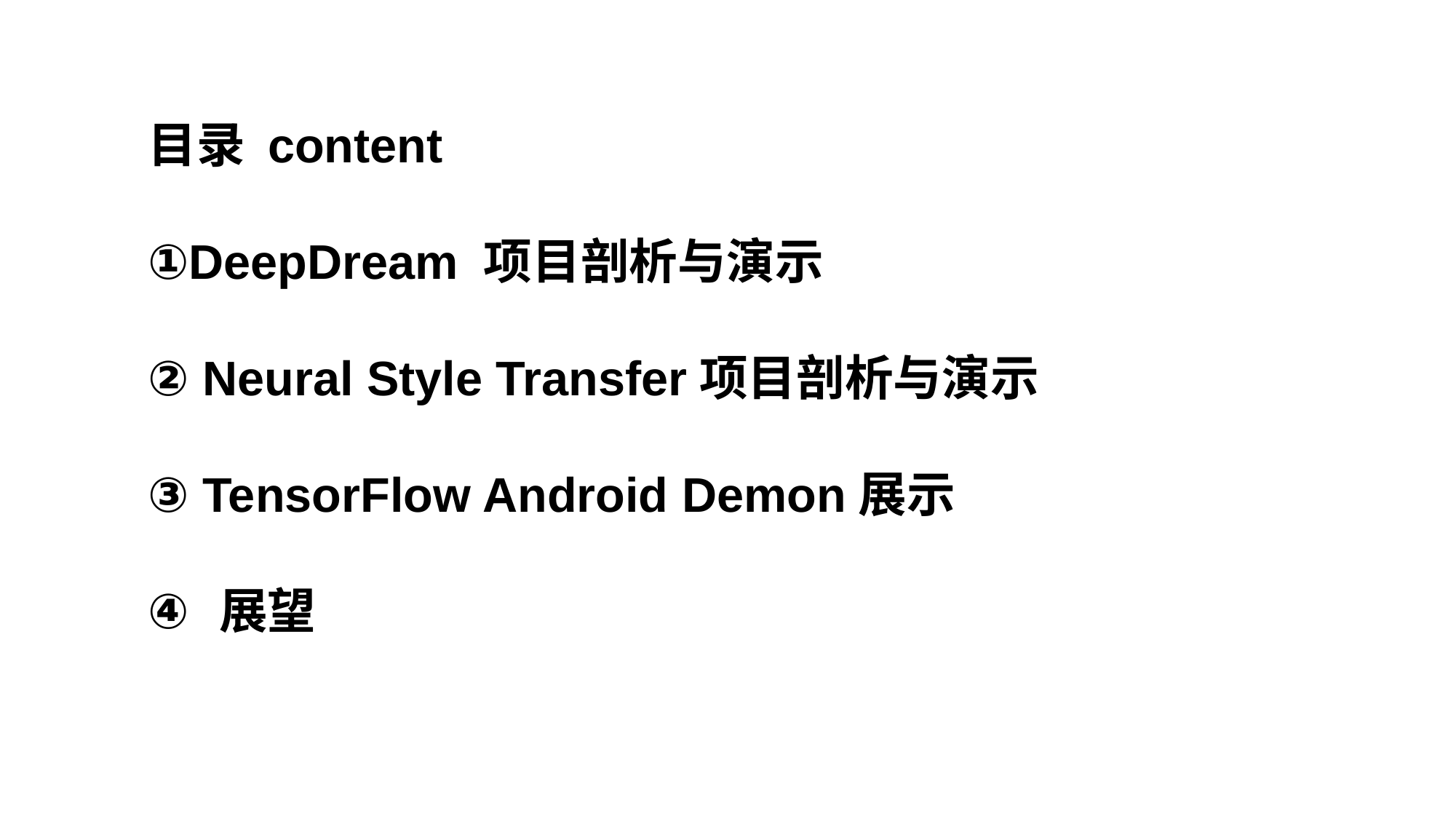

目录 content
DeepDream 项目剖析与演示
 Neural Style Transfer项目剖析与演示
 TensorFlow Android Demon展示
 展望